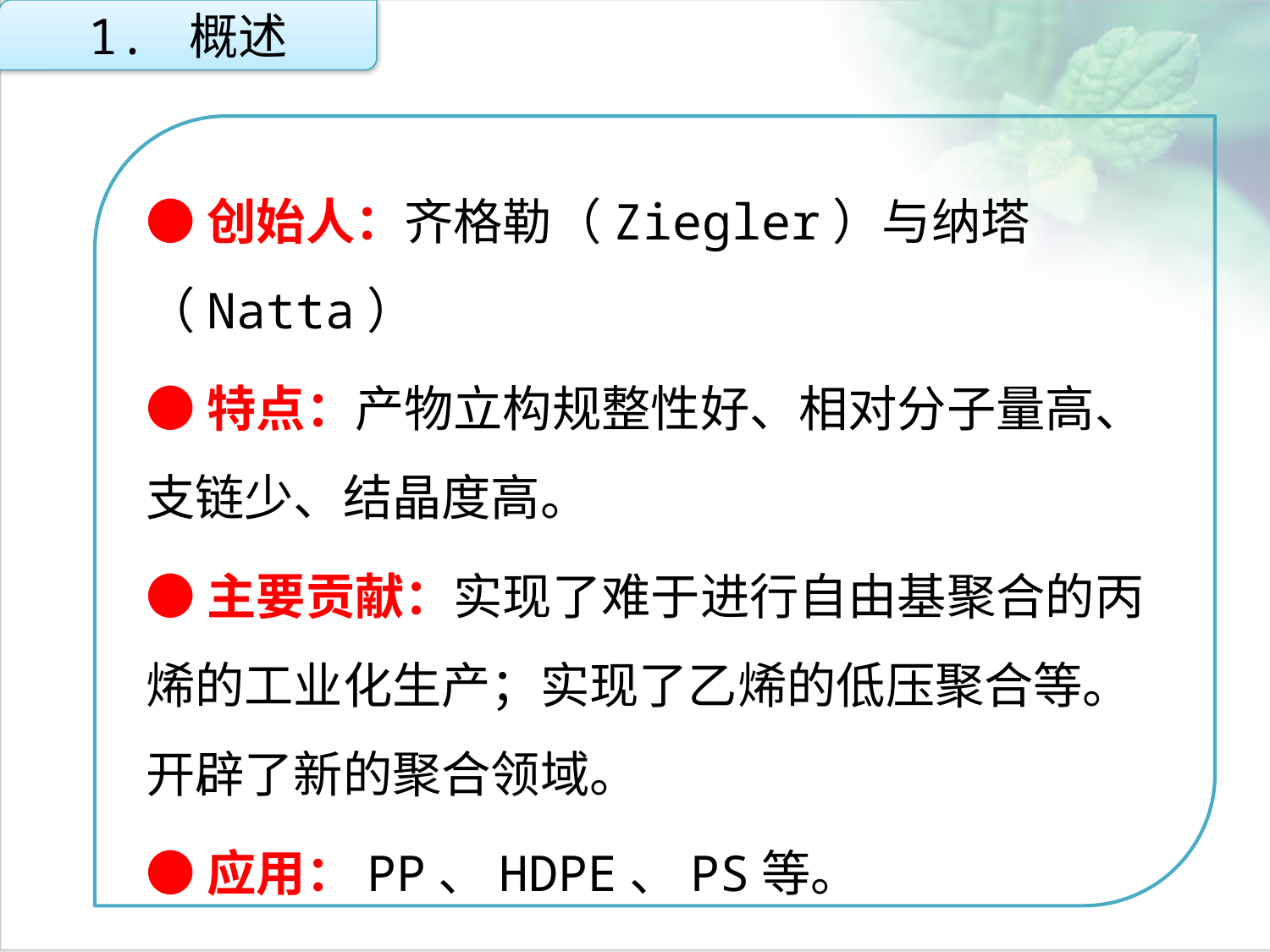

1. 概述
●创始人：齐格勒（Ziegler）与纳塔（Natta）
●特点：产物立构规整性好、相对分子量高、支链少、结晶度高。
●主要贡献：实现了难于进行自由基聚合的丙烯的工业化生产；实现了乙烯的低压聚合等。开辟了新的聚合领域。
●应用：PP、HDPE、PS等。

点击添加文本
点击添加文本
点击添加文本
点击添加文本